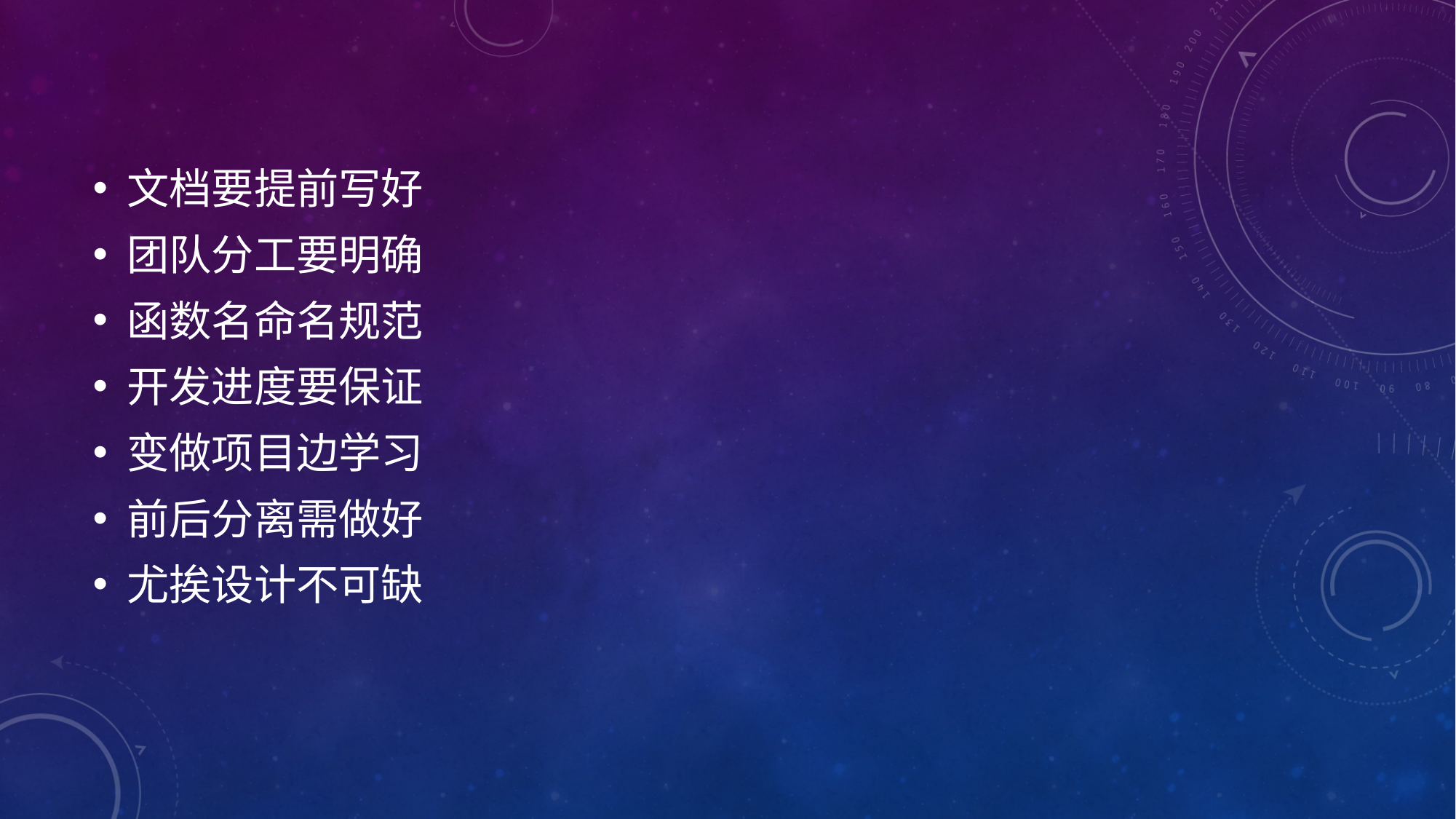

文档要提前写好
团队分工要明确
函数名命名规范
开发进度要保证
变做项目边学习
前后分离需做好
尤挨设计不可缺